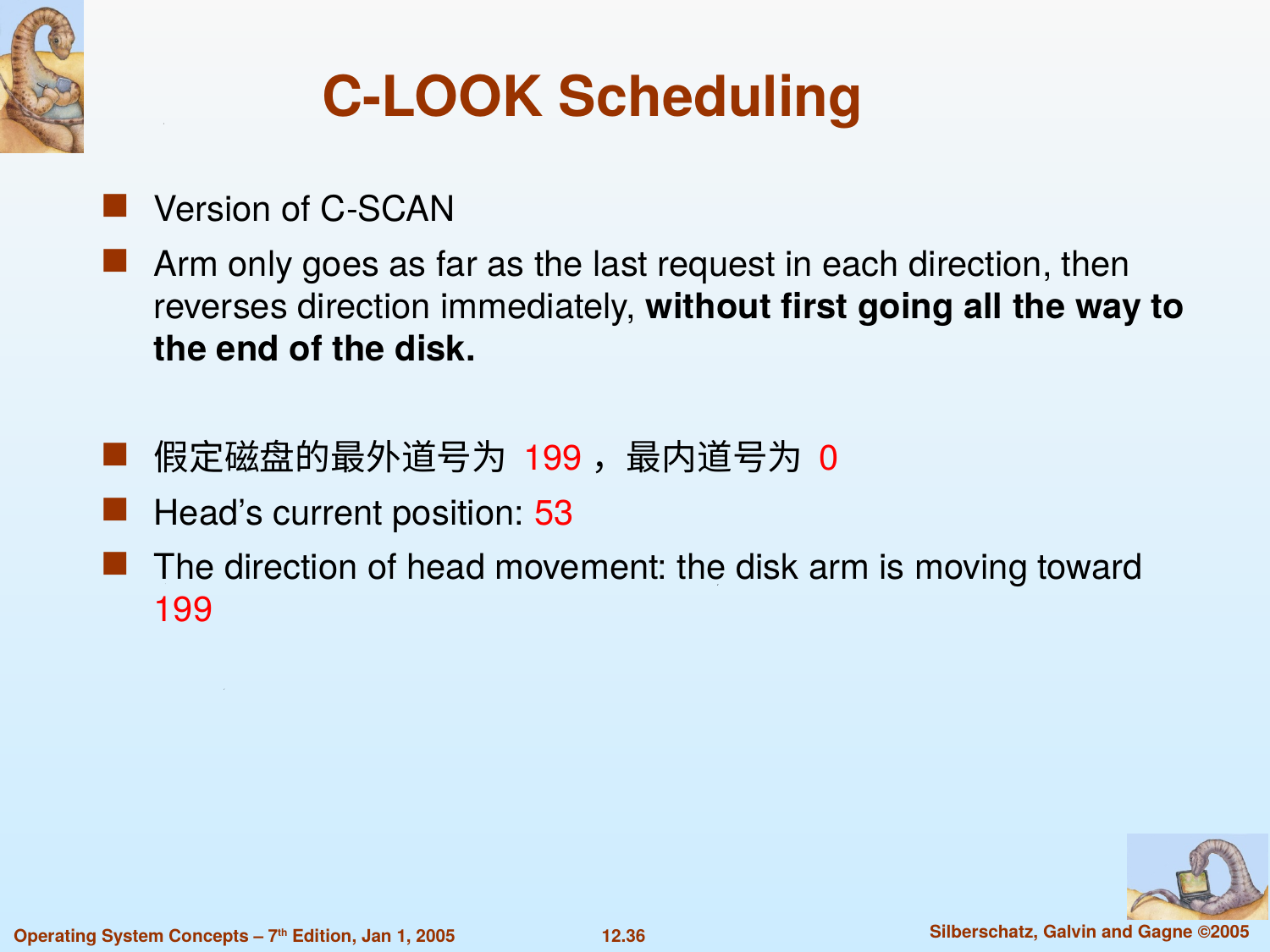

# C-LOOK Scheduling
Version of C-SCAN
Arm only goes as far as the last request in each direction, then reverses direction immediately, without first going all the way to the end of the disk.

假定磁盘的最外道号为 199，最内道号为 0
Head’s current position: 53
The direction of head movement: the disk arm is moving toward 199